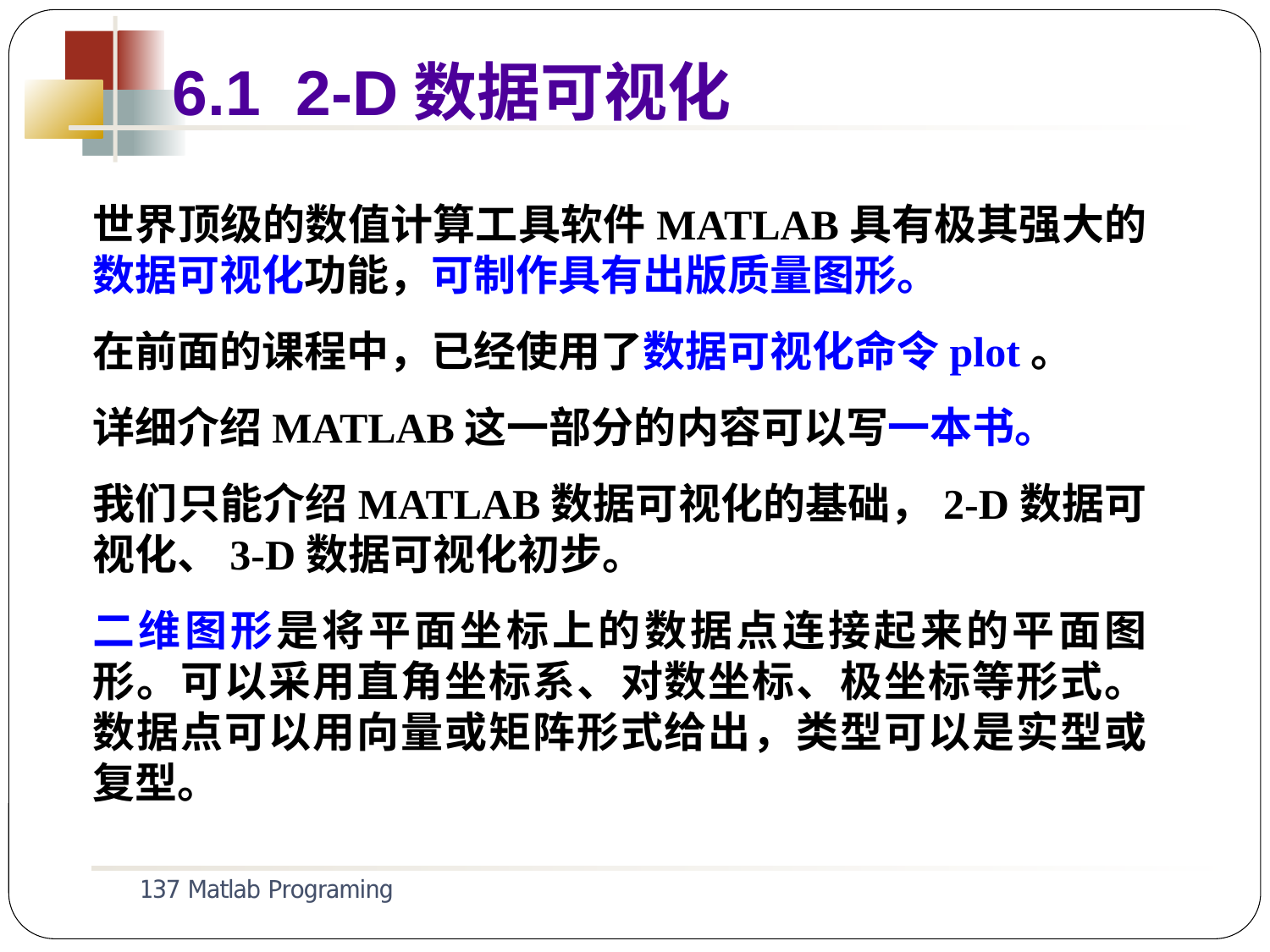

6.1  2-D数据可视化
世界顶级的数值计算工具软件MATLAB具有极其强大的数据可视化功能，可制作具有出版质量图形。
在前面的课程中，已经使用了数据可视化命令plot。
详细介绍MATLAB这一部分的内容可以写一本书。
我们只能介绍MATLAB数据可视化的基础，2-D数据可视化、3-D数据可视化初步。
二维图形是将平面坐标上的数据点连接起来的平面图形。可以采用直角坐标系、对数坐标、极坐标等形式。数据点可以用向量或矩阵形式给出，类型可以是实型或复型。
137 Matlab Programing